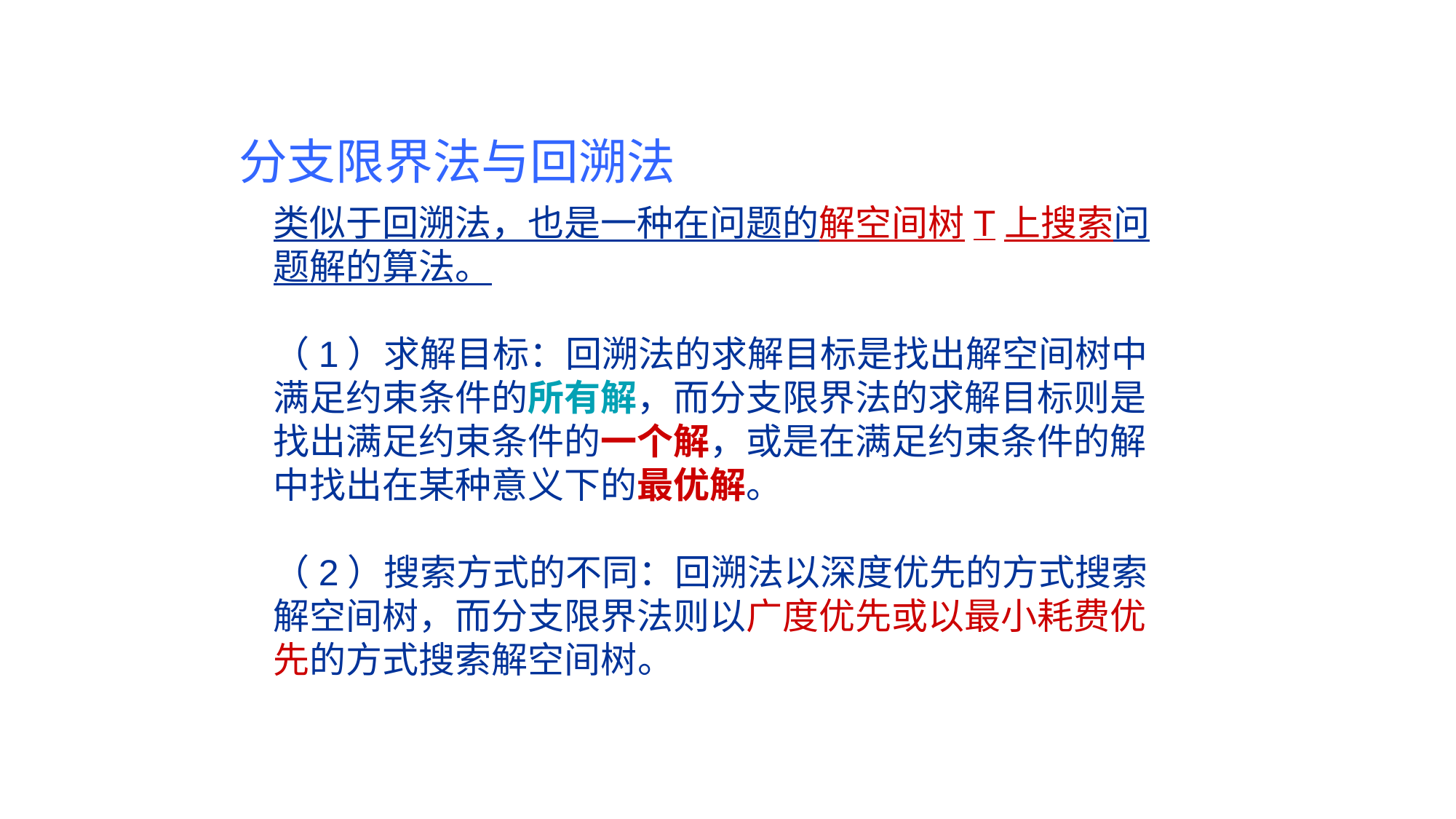

分支限界法与回溯法
类似于回溯法，也是一种在问题的解空间树T上搜索问题解的算法。

（1）求解目标：回溯法的求解目标是找出解空间树中满足约束条件的所有解，而分支限界法的求解目标则是找出满足约束条件的一个解，或是在满足约束条件的解中找出在某种意义下的最优解。

（2）搜索方式的不同：回溯法以深度优先的方式搜索解空间树，而分支限界法则以广度优先或以最小耗费优先的方式搜索解空间树。